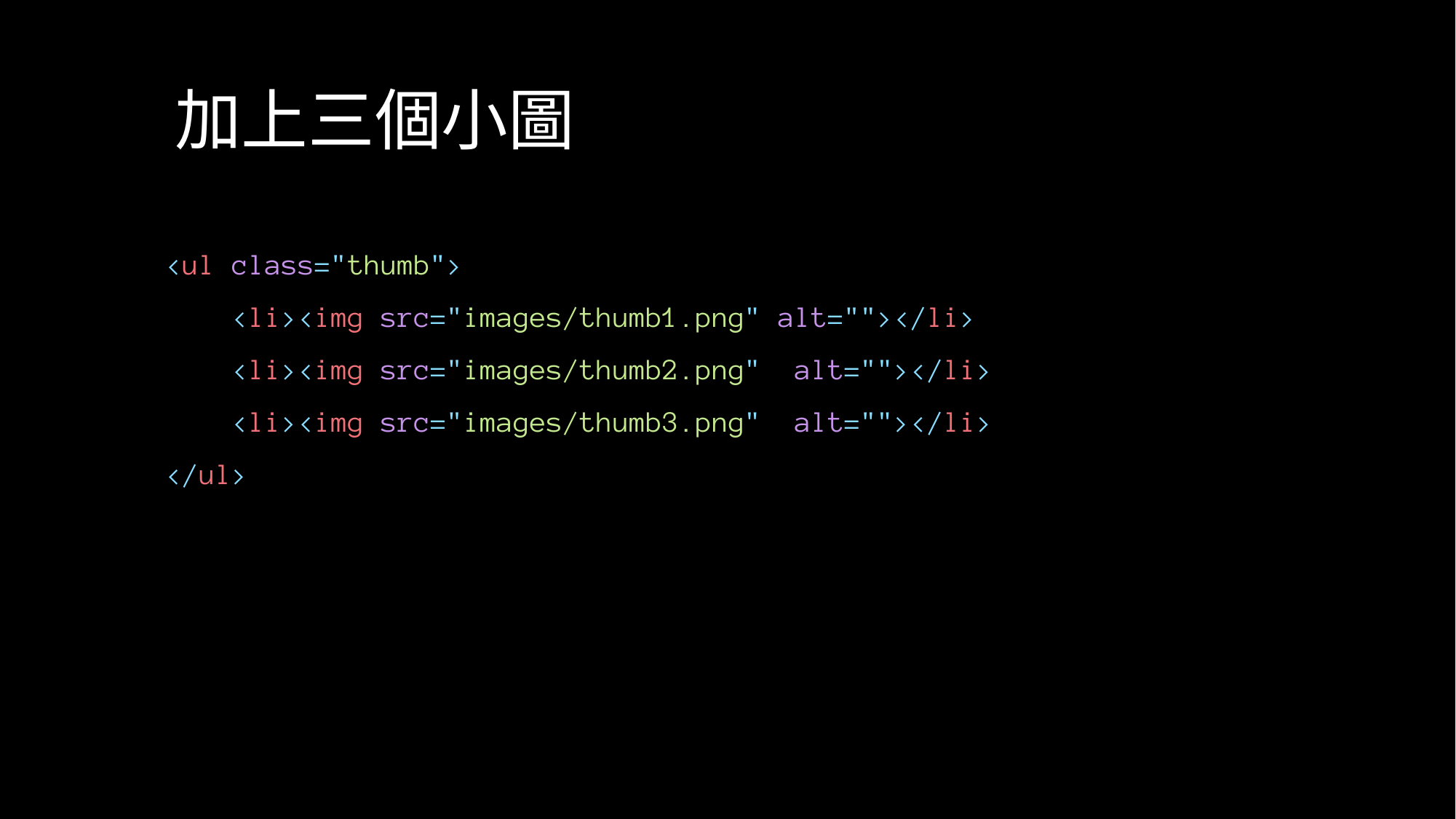

# 加上三個小圖
            <ul class="thumb">
                <li><img src="images/thumb1.png" alt=""></li>
                <li><img src="images/thumb2.png"  alt=""></li>
                <li><img src="images/thumb3.png"  alt=""></li>
            </ul>